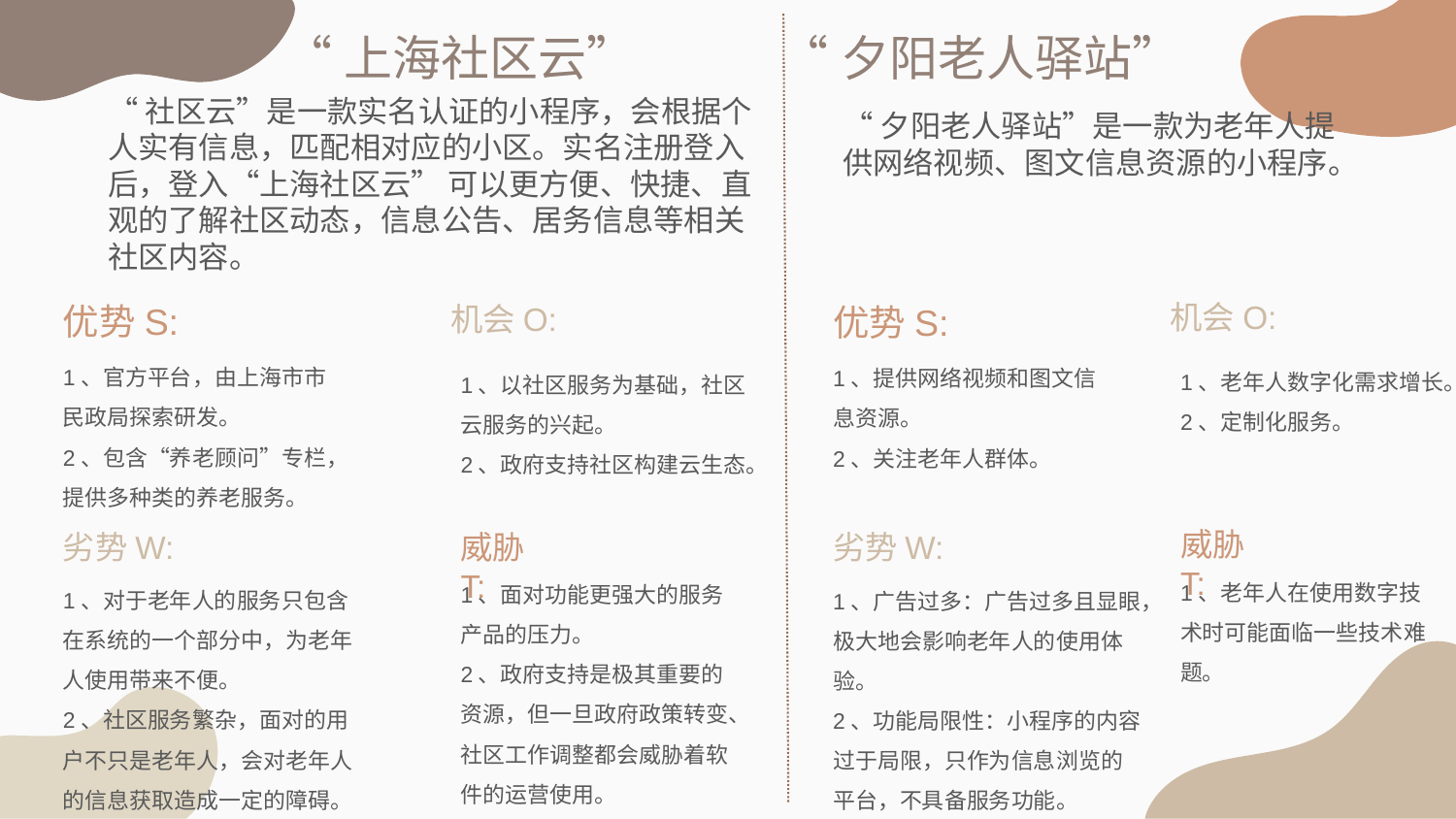

“上海社区云”

“夕阳老人驿站”

“社区云”是一款实名认证的小程序，会根据个人实有信息，匹配相对应的小区。实名注册登入后，登入“上海社区云” 可以更方便、快捷、直观的了解社区动态，信息公告、居务信息等相关社区内容。
“夕阳老人驿站”是一款为老年人提供网络视频、图文信息资源的小程序。
机会O:
机会O:
优势S:
优势S:
1、官方平台，由上海市市民政局探索研发。
2、包含“养老顾问”专栏，提供多种类的养老服务。
1、提供网络视频和图文信息资源。
2、关注老年人群体。
1、老年人数字化需求增长。2、定制化服务。
1、以社区服务为基础，社区云服务的兴起。
2、政府支持社区构建云生态。
威胁T:
劣势W:
威胁T:
劣势W:
1、老年人在使用数字技术时可能面临一些技术难题。
1、面对功能更强大的服务产品的压力。
2、政府支持是极其重要的资源，但一旦政府政策转变、社区工作调整都会威胁着软件的运营使用。
1、对于老年人的服务只包含在系统的一个部分中，为老年人使用带来不便。
2、社区服务繁杂，面对的用户不只是老年人，会对老年人的信息获取造成一定的障碍。
1、广告过多：广告过多且显眼，极大地会影响老年人的使用体验。
2、功能局限性：小程序的内容过于局限，只作为信息浏览的平台，不具备服务功能。